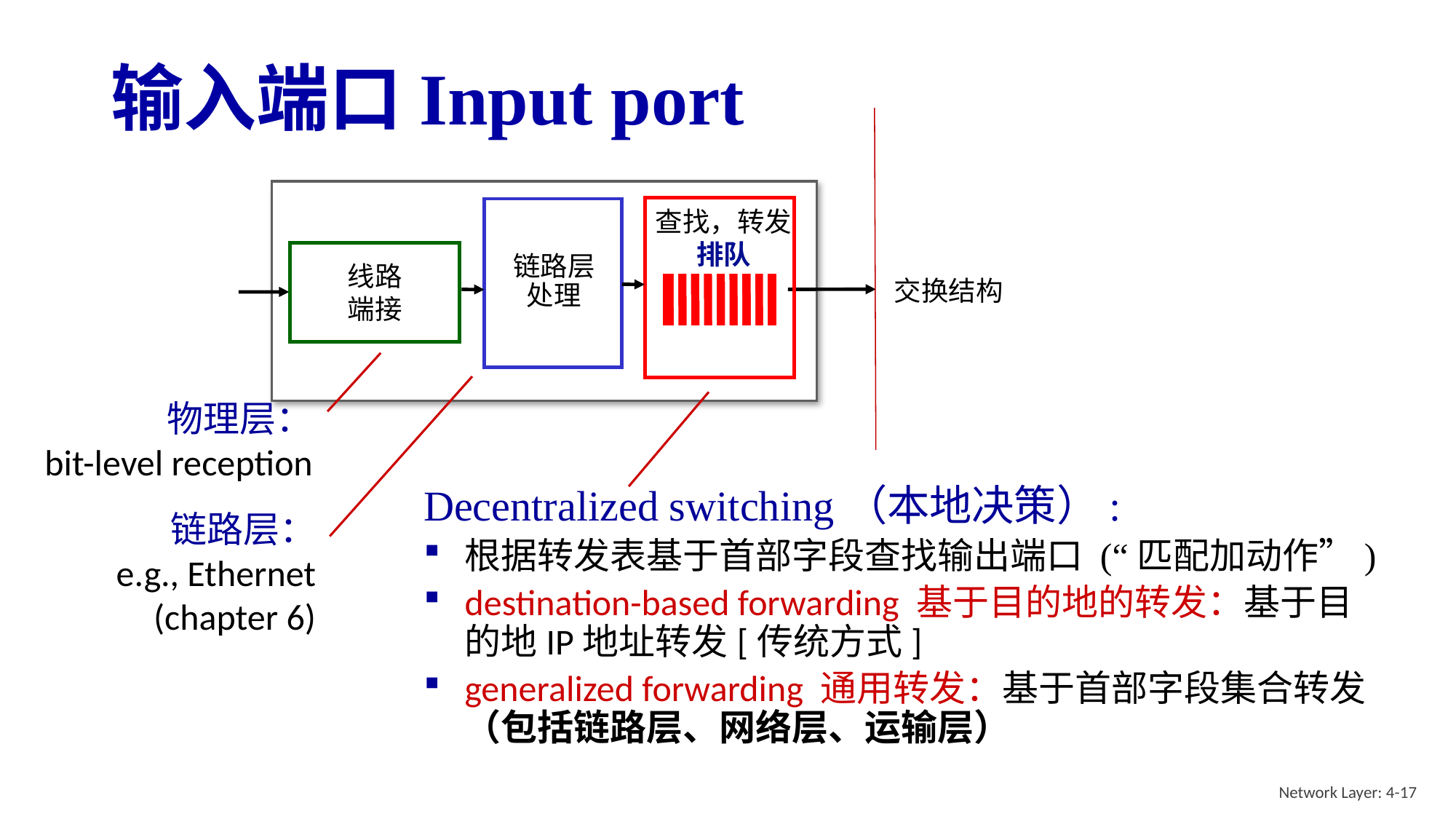

# 输入端口Input port

Decentralized switching（本地决策）:
根据转发表基于首部字段查找输出端口 (“匹配加动作”)
destination-based forwarding 基于目的地的转发：基于目的地IP地址转发[传统方式]
generalized forwarding 通用转发：基于首部字段集合转发（包括链路层、网络层、运输层）
查找，转发
排队

链路层：
e.g., Ethernet
(chapter 6)
链路层
处理
交换结构
线路
端接

物理层：
bit-level reception

Network Layer: 4-17